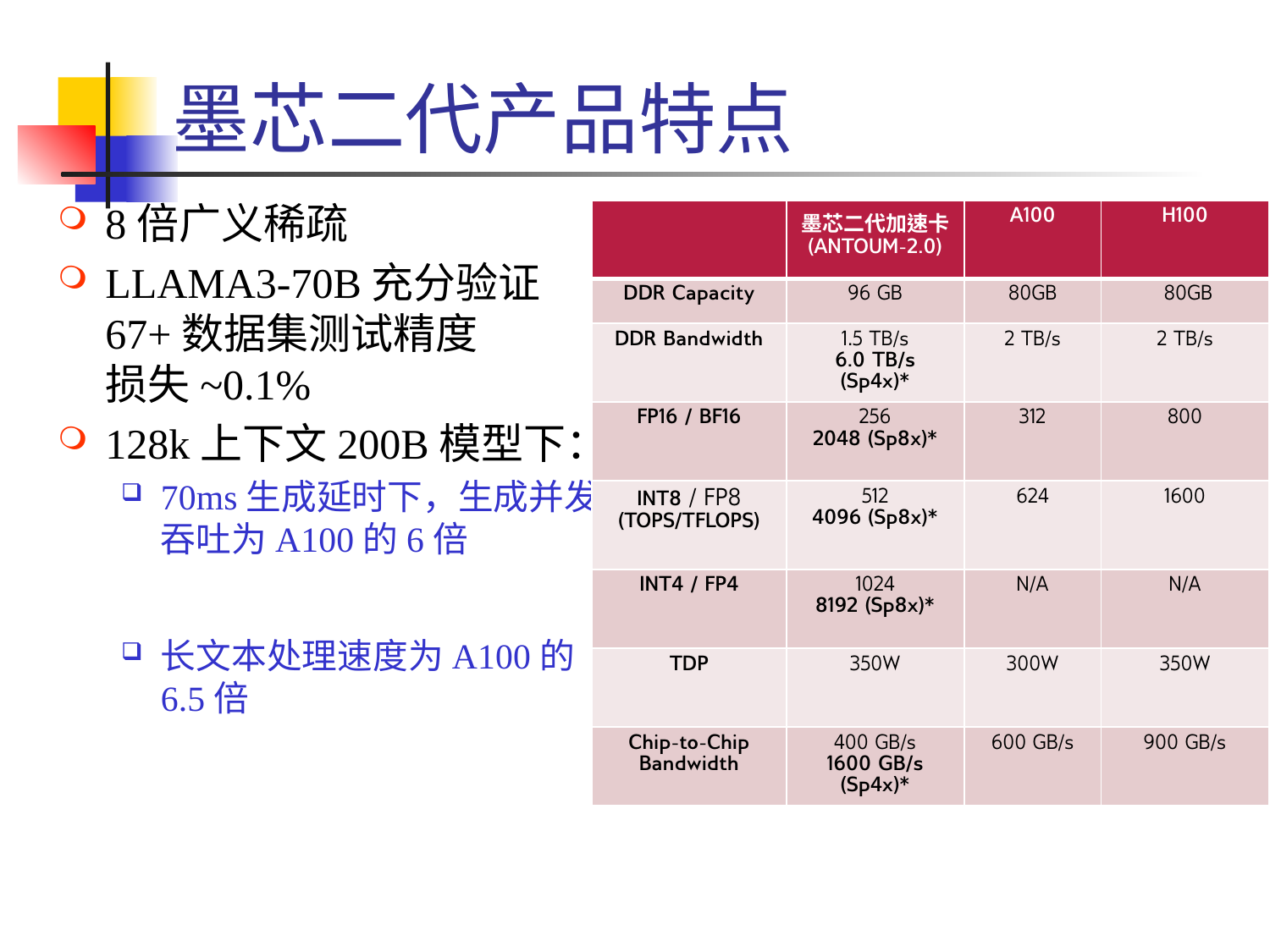

# 墨芯二代产品特点
8倍广义稀疏
LLAMA3-70B充分验证
67+数据集测试精度
损失~0.1%
128k上下文200B模型下：
70ms生成延时下，生成并发
吞吐为A100的6倍

长文本处理速度为A100的
6.5倍
|  | 墨芯二代加速卡 (ANTOUM-2.0) | A100 | H100 |
| --- | --- | --- | --- |
| DDR Capacity | 96 GB | 80GB | 80GB |
| DDR Bandwidth | 1.5 TB/s 6.0 TB/s (Sp4x)\* | 2 TB/s | 2 TB/s |
| FP16 / BF16 | 256 2048 (Sp8x)\* | 312 | 800 |
| INT8 / FP8 (TOPS/TFLOPS) | 512 4096 (Sp8x)\* | 624 | 1600 |
| INT4 / FP4 | 1024 8192 (Sp8x)\* | N/A | N/A |
| TDP | 350W | 300W | 350W |
| Chip-to-Chip Bandwidth | 400 GB/s 1600 GB/s (Sp4x)\* | 600 GB/s | 900 GB/s |